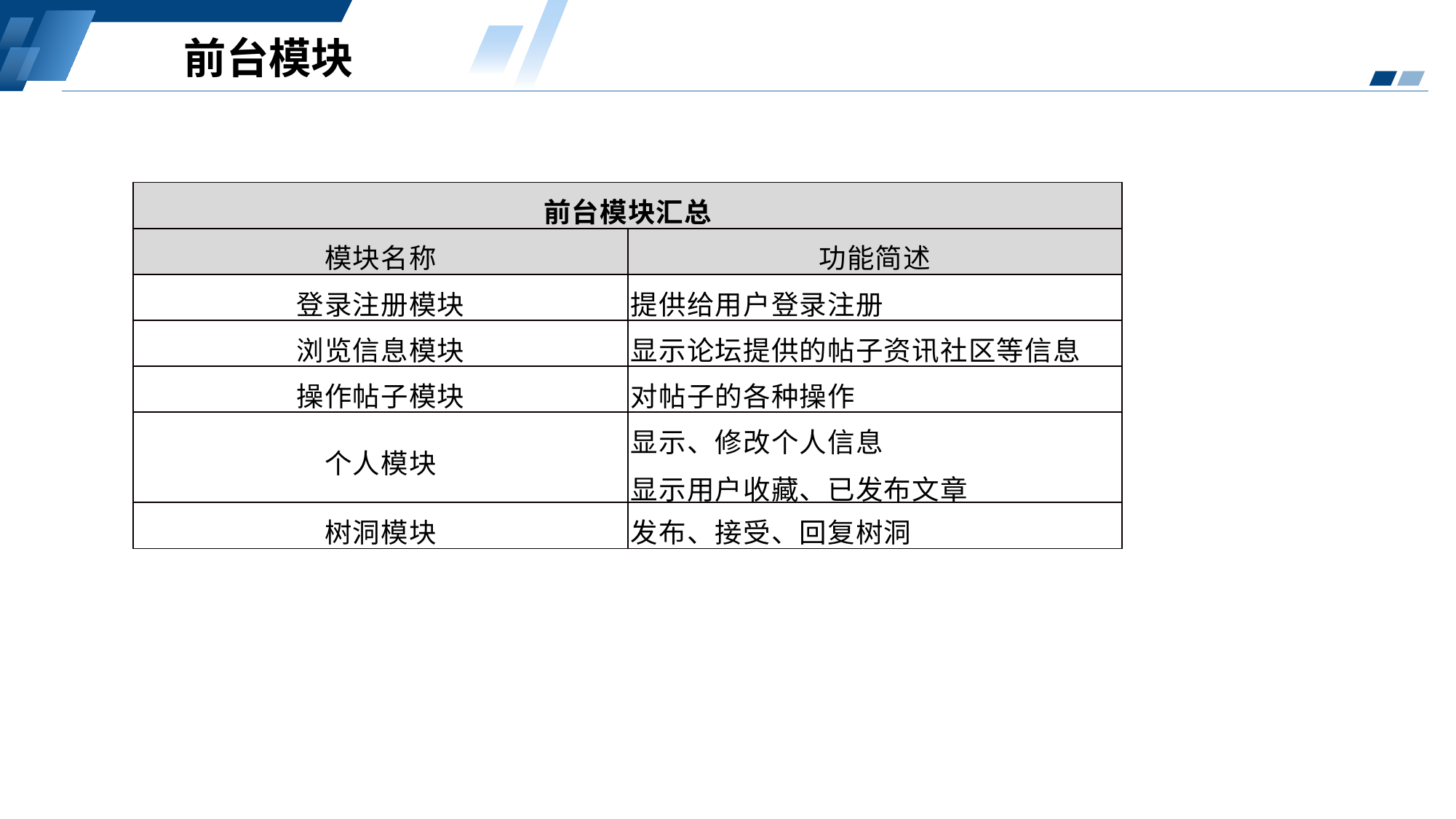

前台模块

| 前台模块汇总 |  |
| --- | --- |
| 模块名称 | 功能简述 |
| 登录注册模块 | 提供给用户登录注册 |
| 浏览信息模块 | 显示论坛提供的帖子资讯社区等信息 |
| 操作帖子模块 | 对帖子的各种操作 |
| 个人模块 | 显示、修改个人信息 显示用户收藏、已发布文章 |
| 树洞模块 | 发布、接受、回复树洞 |